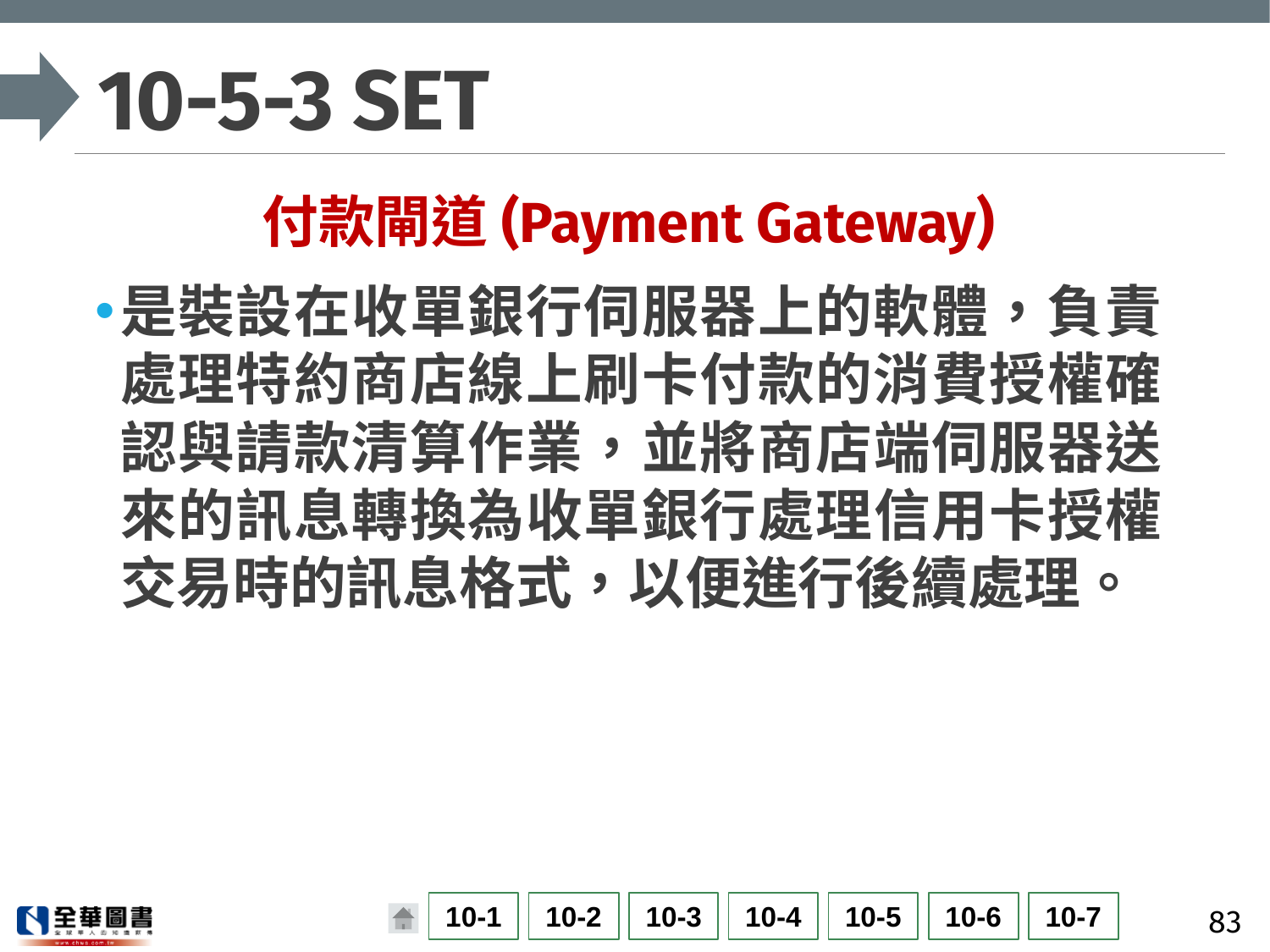

# 10-5-3 SET
付款閘道(Payment Gateway)
是裝設在收單銀行伺服器上的軟體，負責處理特約商店線上刷卡付款的消費授權確認與請款清算作業，並將商店端伺服器送來的訊息轉換為收單銀行處理信用卡授權交易時的訊息格式，以便進行後續處理。
83